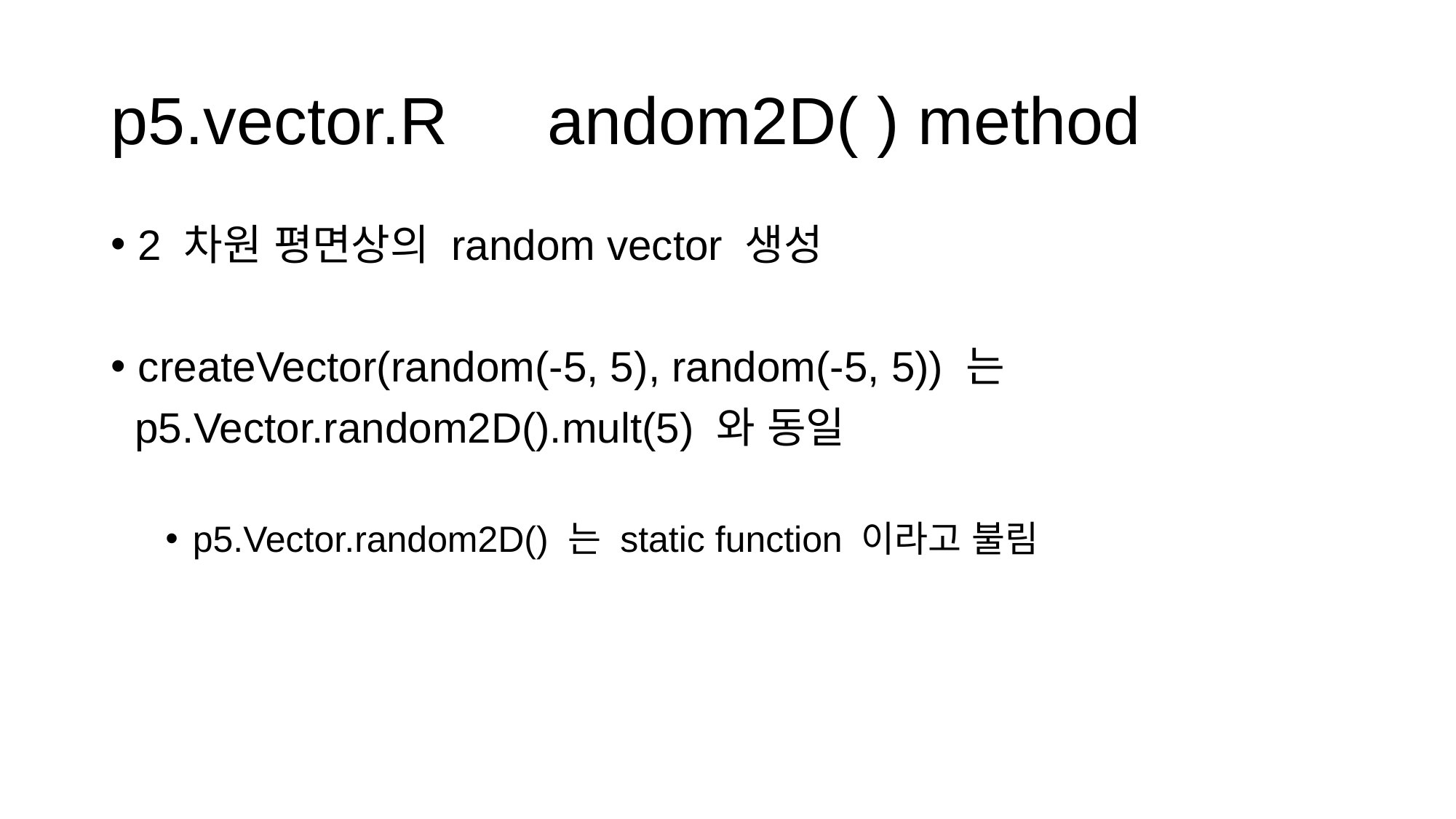

# p5.vector.R	andom2D( ) method
2 차원 평면상의 random vector 생성

createVector(random(-5, 5), random(-5, 5)) 는
  p5.Vector.random2D().mult(5) 와 동일

p5.Vector.random2D() 는 static function 이라고 불림